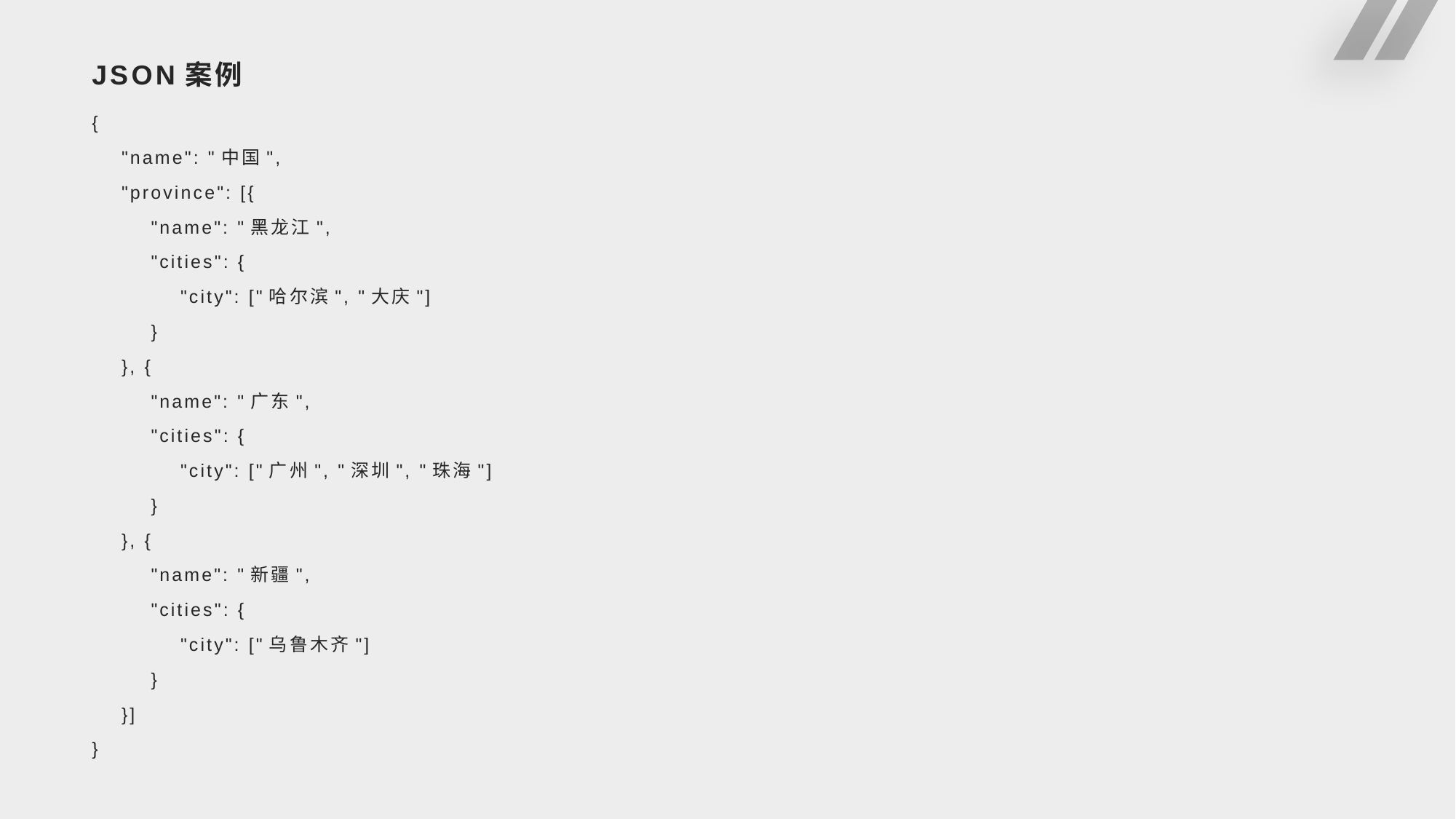

# JSON案例
{
    "name": "中国",
    "province": [{
        "name": "黑龙江",
        "cities": {
            "city": ["哈尔滨", "大庆"]
        }
    }, {
        "name": "广东",
        "cities": {
            "city": ["广州", "深圳", "珠海"]
        }
    }, {
        "name": "新疆",
        "cities": {
            "city": ["乌鲁木齐"]
        }
    }]
}